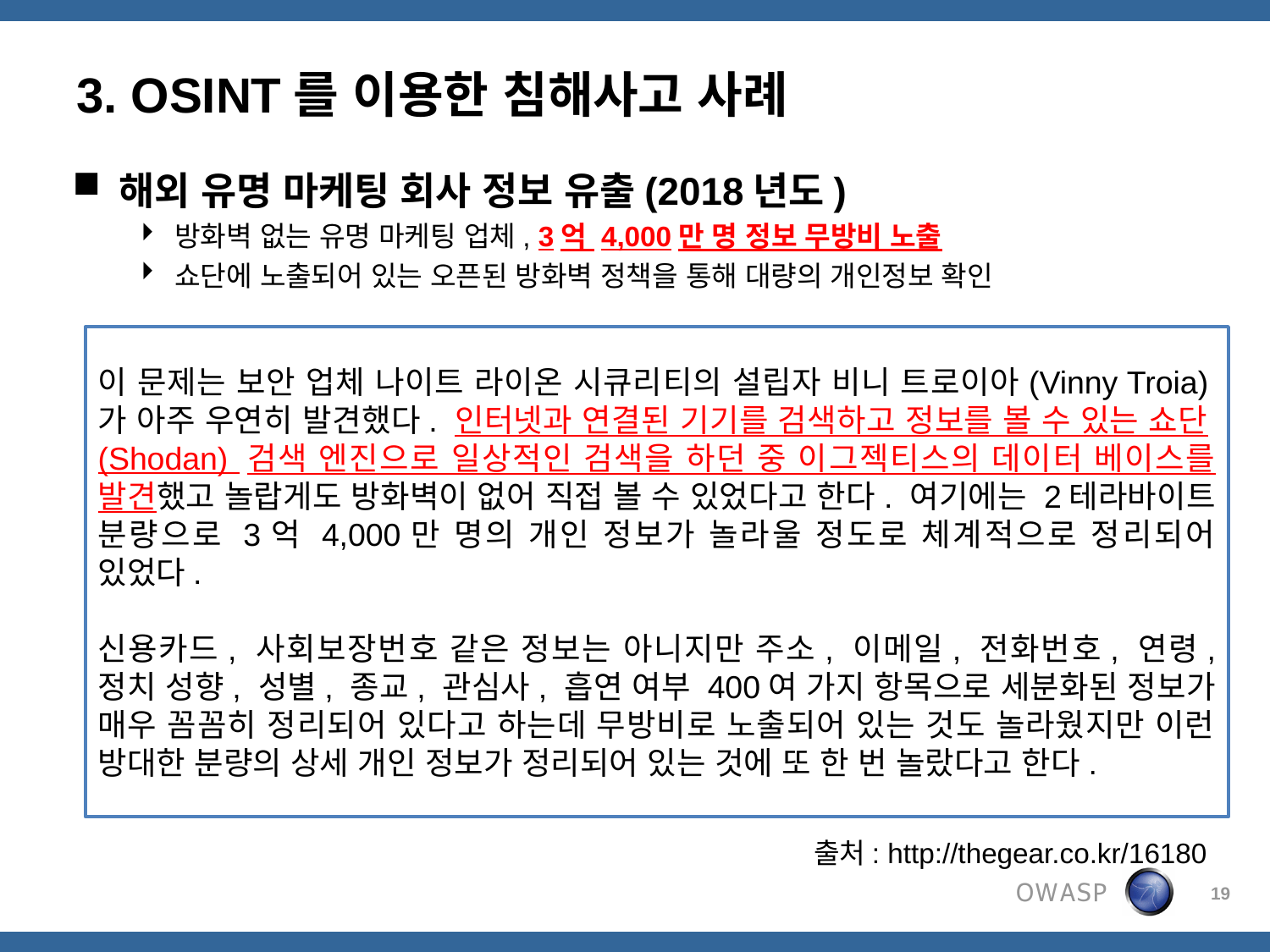

# 3. OSINT를 이용한 침해사고 사례
해외 유명 마케팅 회사 정보 유출(2018년도)
방화벽 없는 유명 마케팅 업체, 3억 4,000만 명 정보 무방비 노출
쇼단에 노출되어 있는 오픈된 방화벽 정책을 통해 대량의 개인정보 확인
이 문제는 보안 업체 나이트 라이온 시큐리티의 설립자 비니 트로이아(Vinny Troia)가 아주 우연히 발견했다. 인터넷과 연결된 기기를 검색하고 정보를 볼 수 있는 쇼단(Shodan) 검색 엔진으로 일상적인 검색을 하던 중 이그젝티스의 데이터 베이스를 발견했고 놀랍게도 방화벽이 없어 직접 볼 수 있었다고 한다. 여기에는 2테라바이트 분량으로 3억 4,000만 명의 개인 정보가 놀라울 정도로 체계적으로 정리되어 있었다.

신용카드, 사회보장번호 같은 정보는 아니지만 주소, 이메일, 전화번호, 연령, 정치 성향, 성별, 종교, 관심사, 흡연 여부 400여 가지 항목으로 세분화된 정보가 매우 꼼꼼히 정리되어 있다고 하는데 무방비로 노출되어 있는 것도 놀라웠지만 이런 방대한 분량의 상세 개인 정보가 정리되어 있는 것에 또 한 번 놀랐다고 한다.
출처: http://thegear.co.kr/16180
19